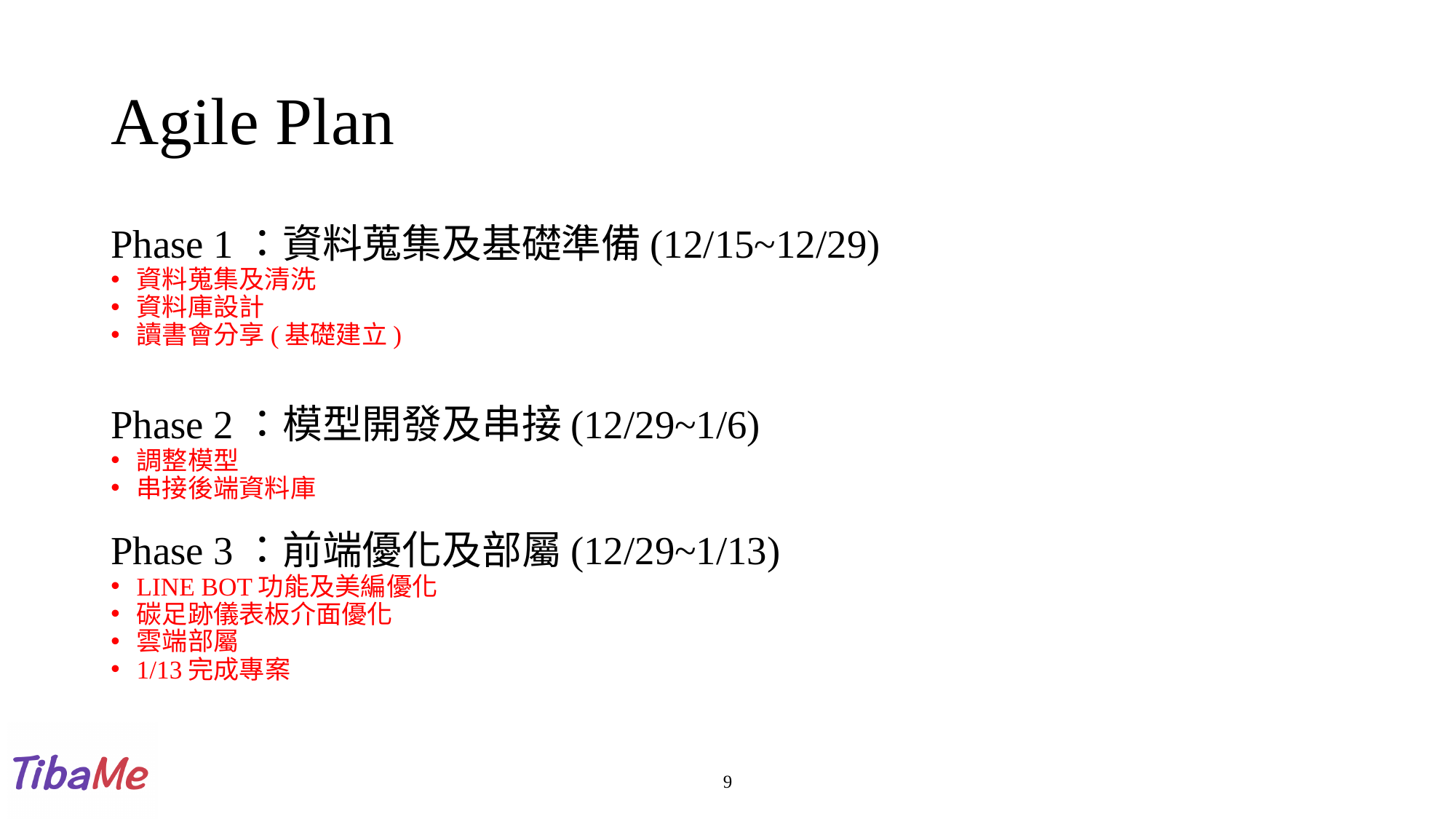

# Agile Plan
Phase 1：資料蒐集及基礎準備(12/15~12/29)
資料蒐集及清洗
資料庫設計
讀書會分享(基礎建立)

Phase 2：模型開發及串接(12/29~1/6)
調整模型
串接後端資料庫

Phase 3：前端優化及部屬(12/29~1/13)
LINE BOT功能及美編優化
碳足跡儀表板介面優化
雲端部屬
1/13完成專案
9